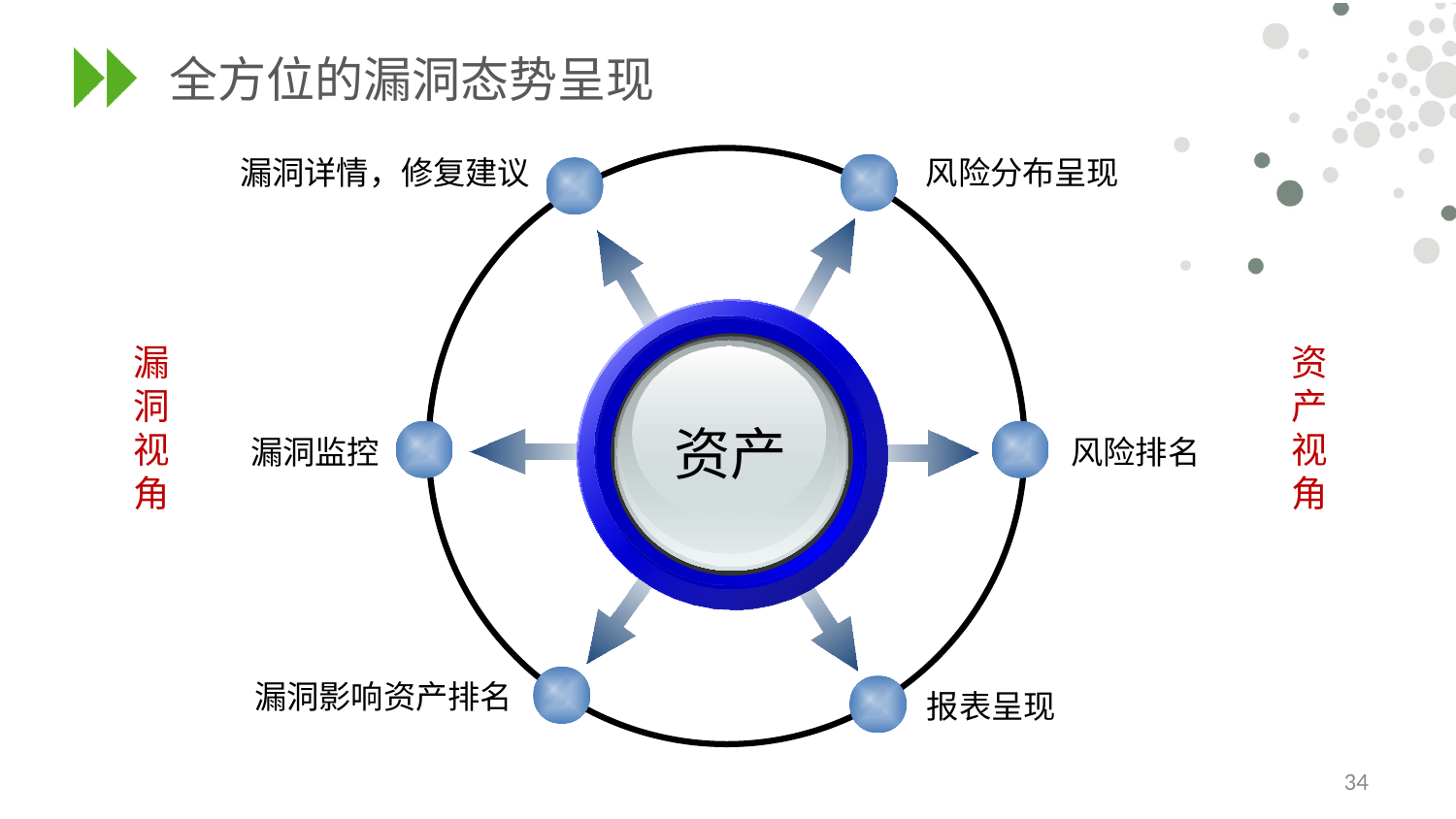

# 全方位的漏洞态势呈现
漏洞详情，修复建议
风险分布呈现

漏洞视角
资产视角

资产

漏洞监控
风险排名

漏洞影响资产排名

报表呈现
34